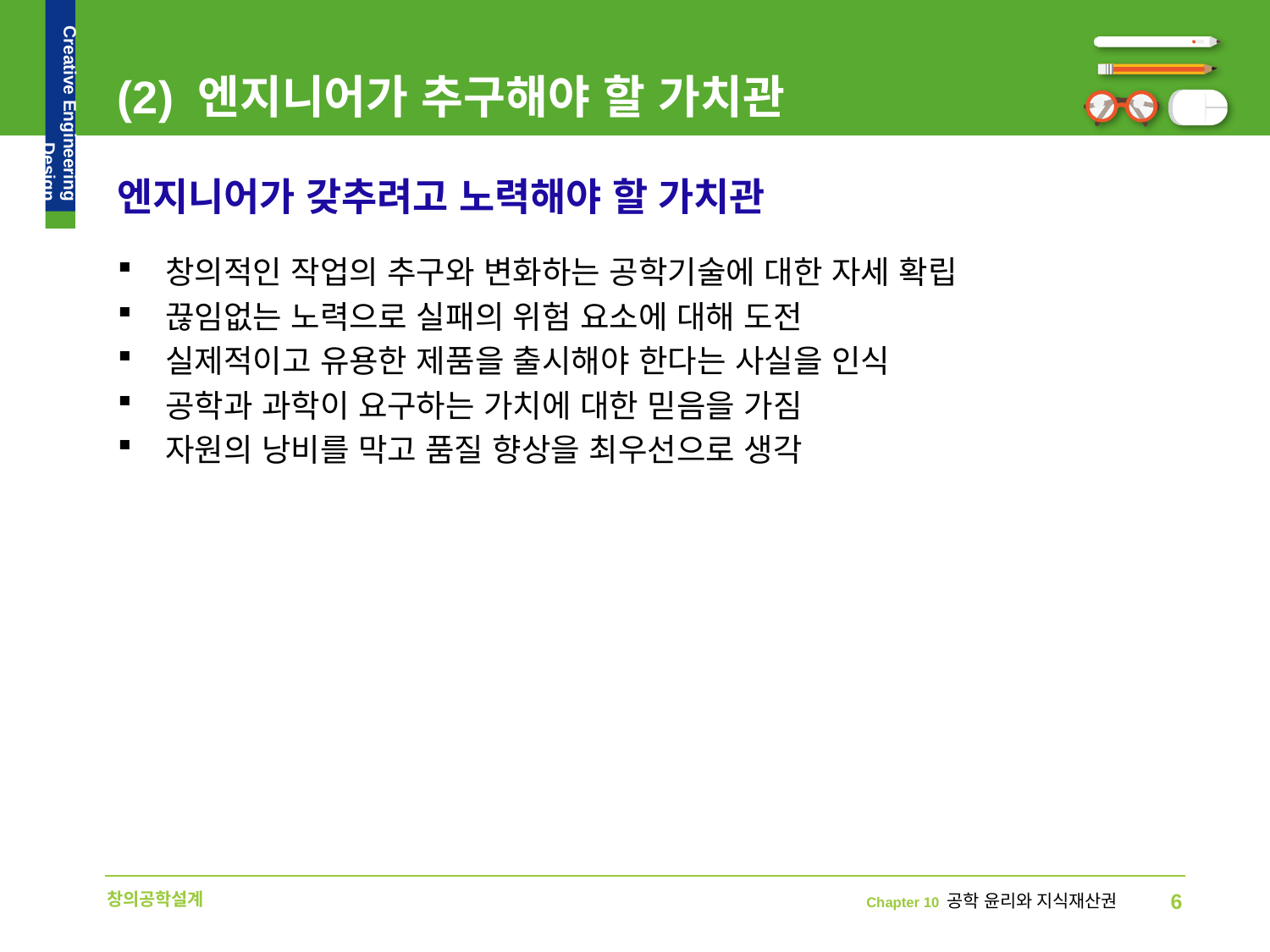

# (2) 엔지니어가 추구해야 할 가치관
엔지니어가 갖추려고 노력해야 할 가치관
창의적인 작업의 추구와 변화하는 공학기술에 대한 자세 확립
끊임없는 노력으로 실패의 위험 요소에 대해 도전
실제적이고 유용한 제품을 출시해야 한다는 사실을 인식
공학과 과학이 요구하는 가치에 대한 믿음을 가짐
자원의 낭비를 막고 품질 향상을 최우선으로 생각